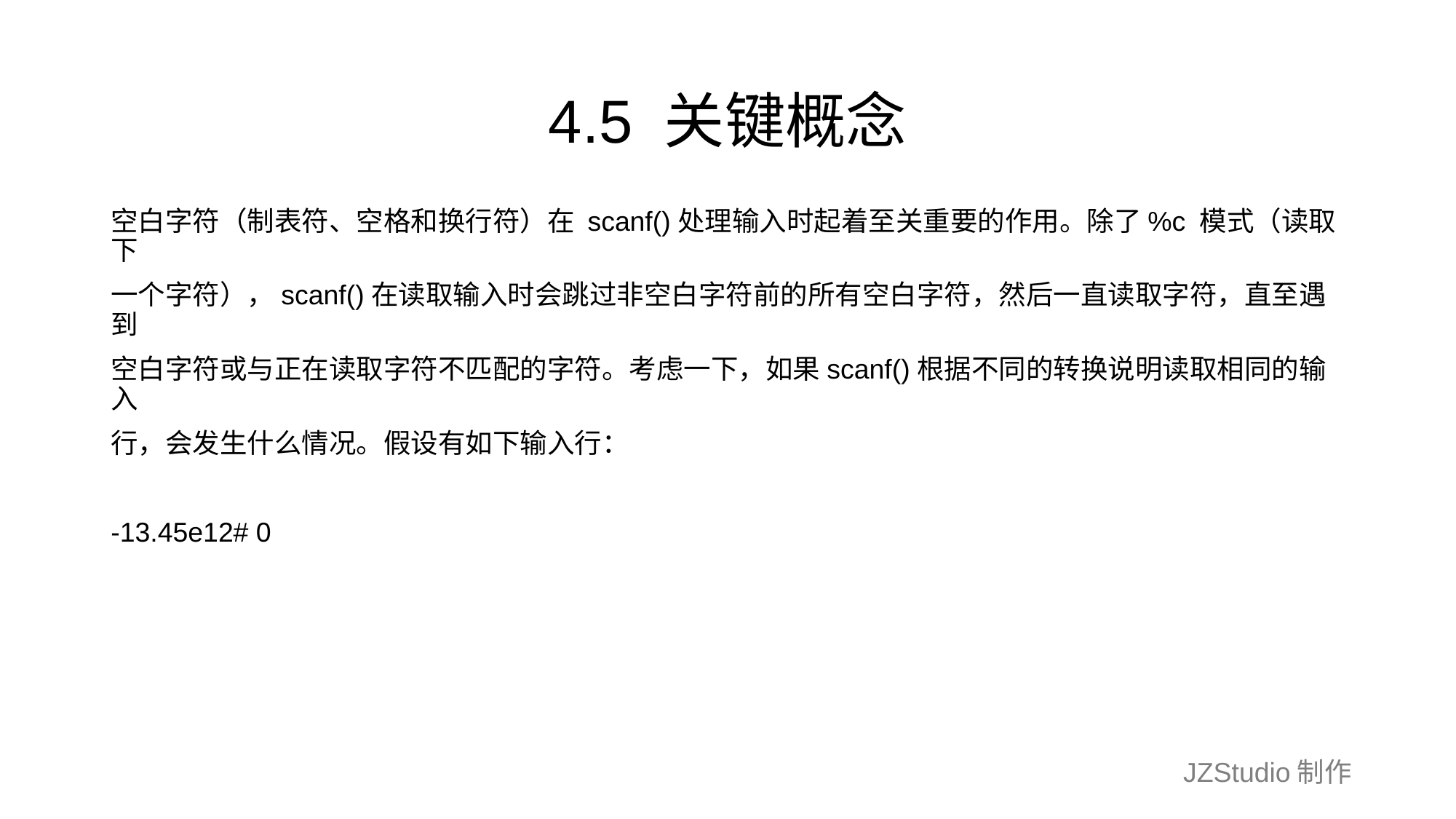

# 4.5 关键概念
空白字符（制表符、空格和换行符）在 scanf()处理输入时起着至关重要的作用。除了%c 模式（读取下
一个字符），scanf()在读取输入时会跳过非空白字符前的所有空白字符，然后一直读取字符，直至遇到
空白字符或与正在读取字符不匹配的字符。考虑一下，如果scanf()根据不同的转换说明读取相同的输入
行，会发生什么情况。假设有如下输入行：

-13.45e12# 0